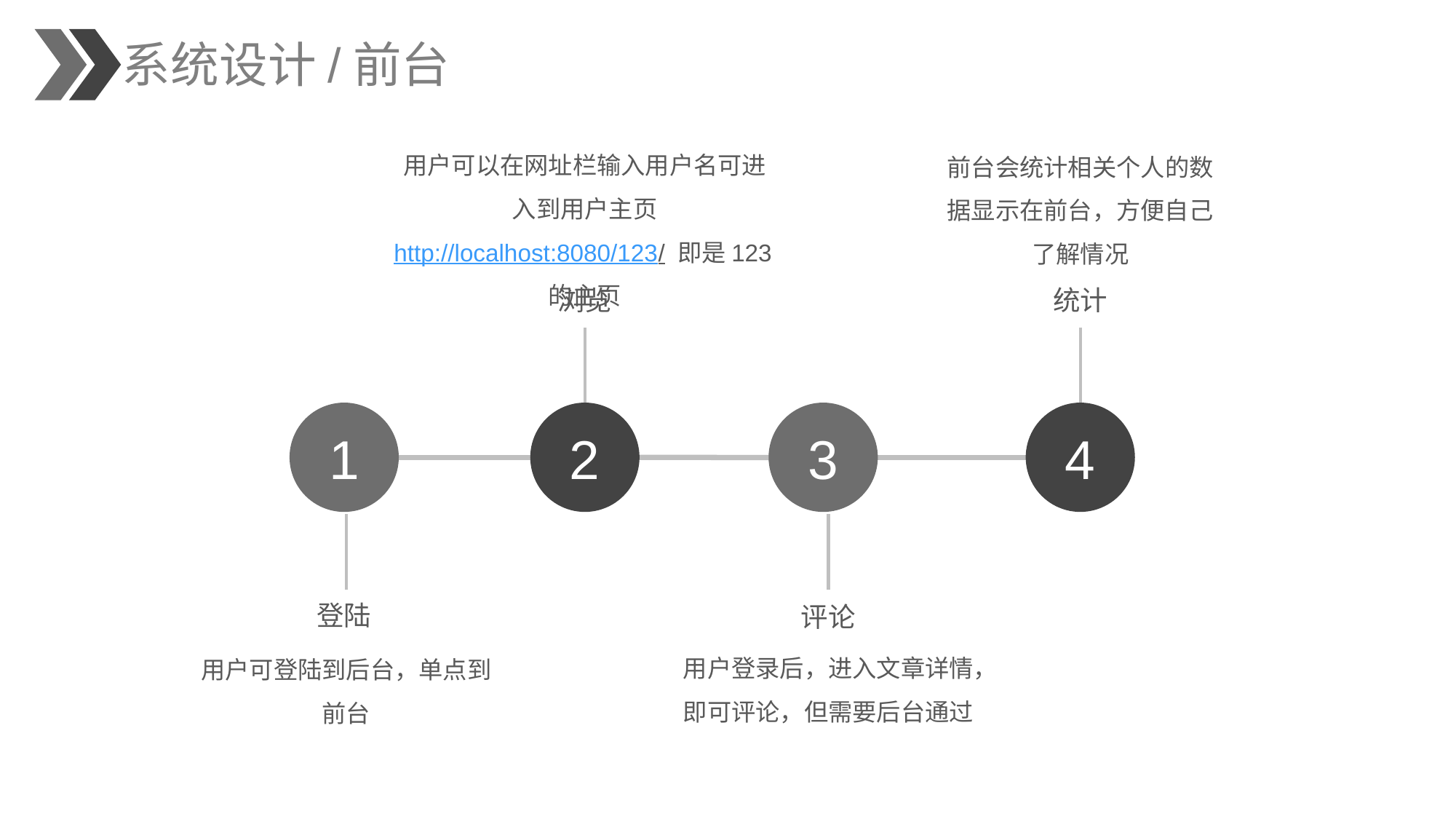

系统设计/前台
用户可以在网址栏输入用户名可进入到用户主页
http://localhost:8080/123/ 即是123的主页
前台会统计相关个人的数据显示在前台，方便自己了解情况
浏览
统计

1
2
3
4

登陆
评论
用户登录后，进入文章详情，即可评论，但需要后台通过
用户可登陆到后台，单点到前台